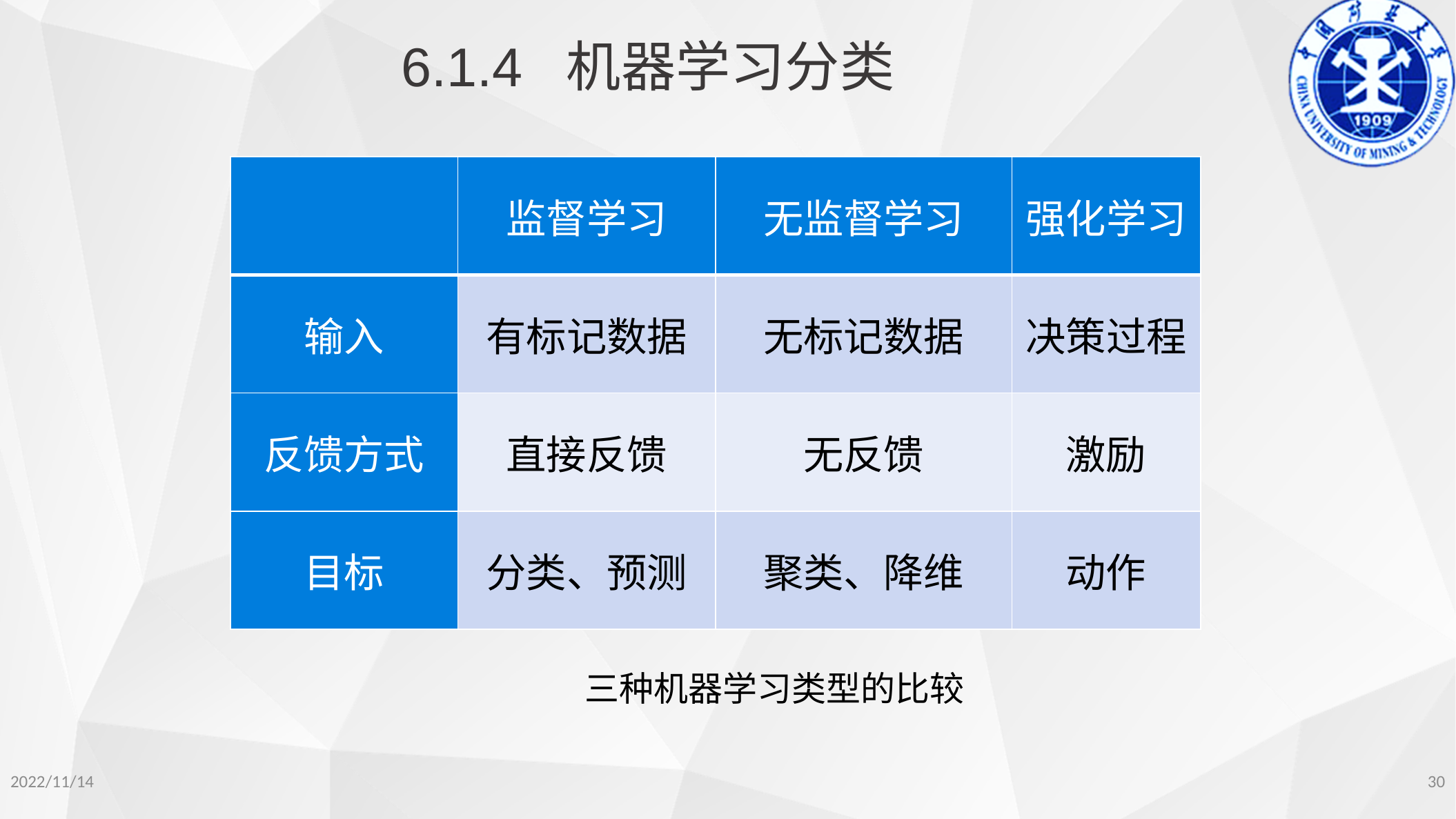

6.1.4  机器学习分类
|  | 监督学习 | 无监督学习 | 强化学习 |
| --- | --- | --- | --- |
| 输入 | 有标记数据 | 无标记数据 | 决策过程 |
| 反馈方式 | 直接反馈 | 无反馈 | 激励 |
| 目标 | 分类、预测 | 聚类、降维 | 动作 |
三种机器学习类型的比较
2022/11/14
30